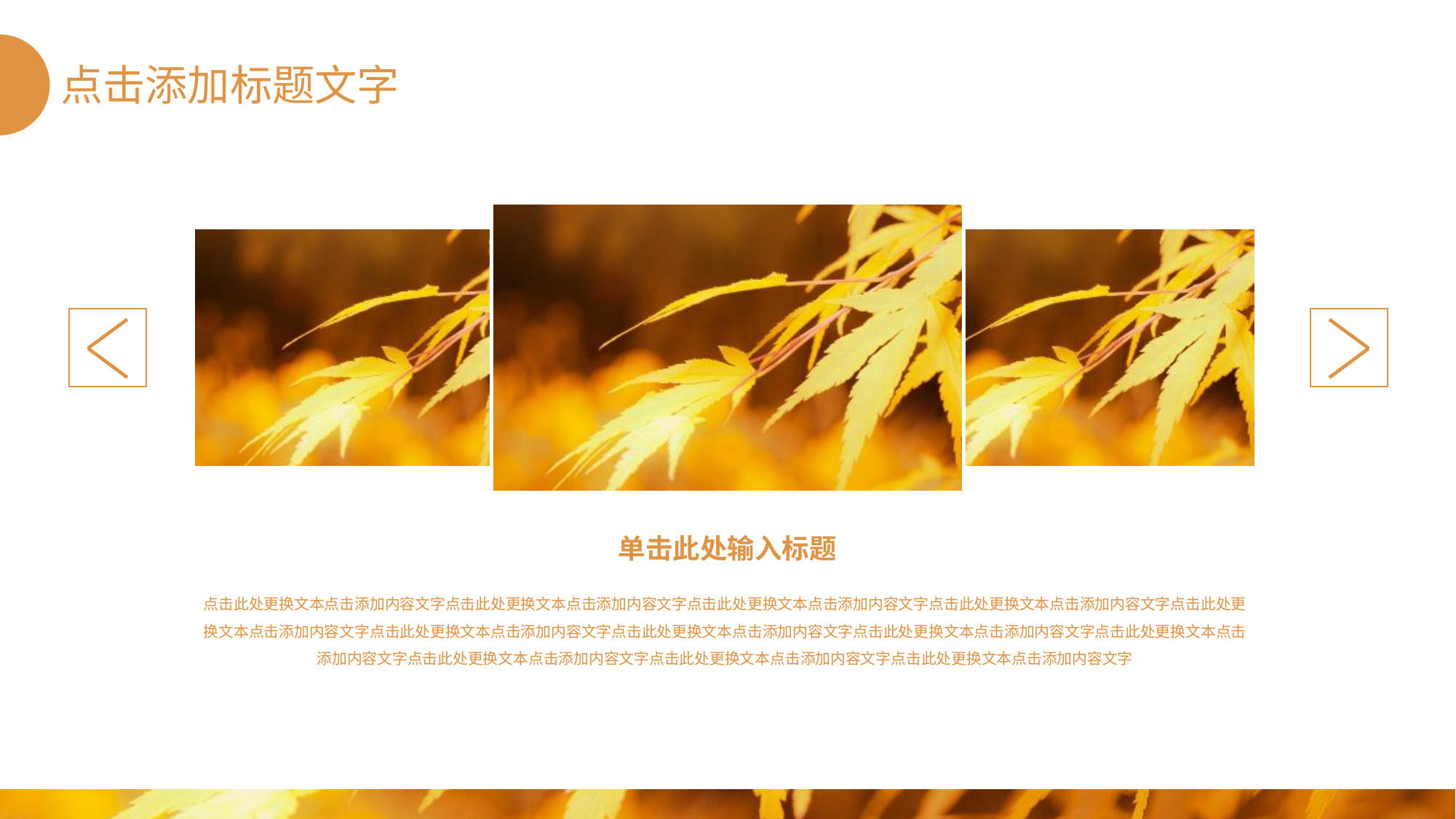

点击添加标题文字

单击此处输入标题
点击此处更换文本点击添加内容文字点击此处更换文本点击添加内容文字点击此处更换文本点击添加内容文字点击此处更换文本点击添加内容文字点击此处更换文本点击添加内容文字点击此处更换文本点击添加内容文字点击此处更换文本点击添加内容文字点击此处更换文本点击添加内容文字点击此处更换文本点击添加内容文字点击此处更换文本点击添加内容文字点击此处更换文本点击添加内容文字点击此处更换文本点击添加内容文字